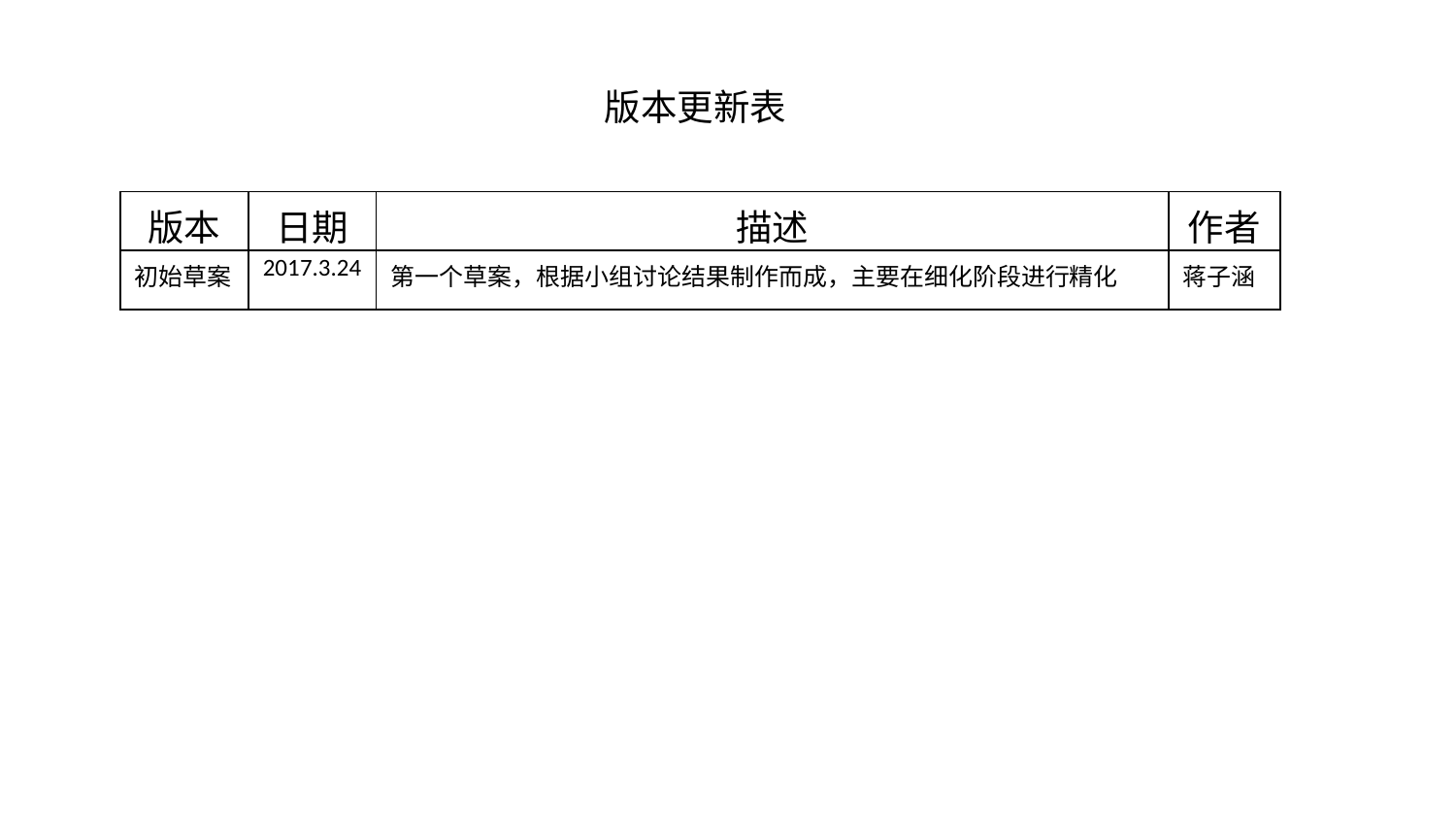

版本更新表
| 版本 | 日期 | 描述 | 作者 |
| --- | --- | --- | --- |
| 初始草案 | 2017.3.24 | 第一个草案，根据小组讨论结果制作而成，主要在细化阶段进行精化 | 蒋子涵 |